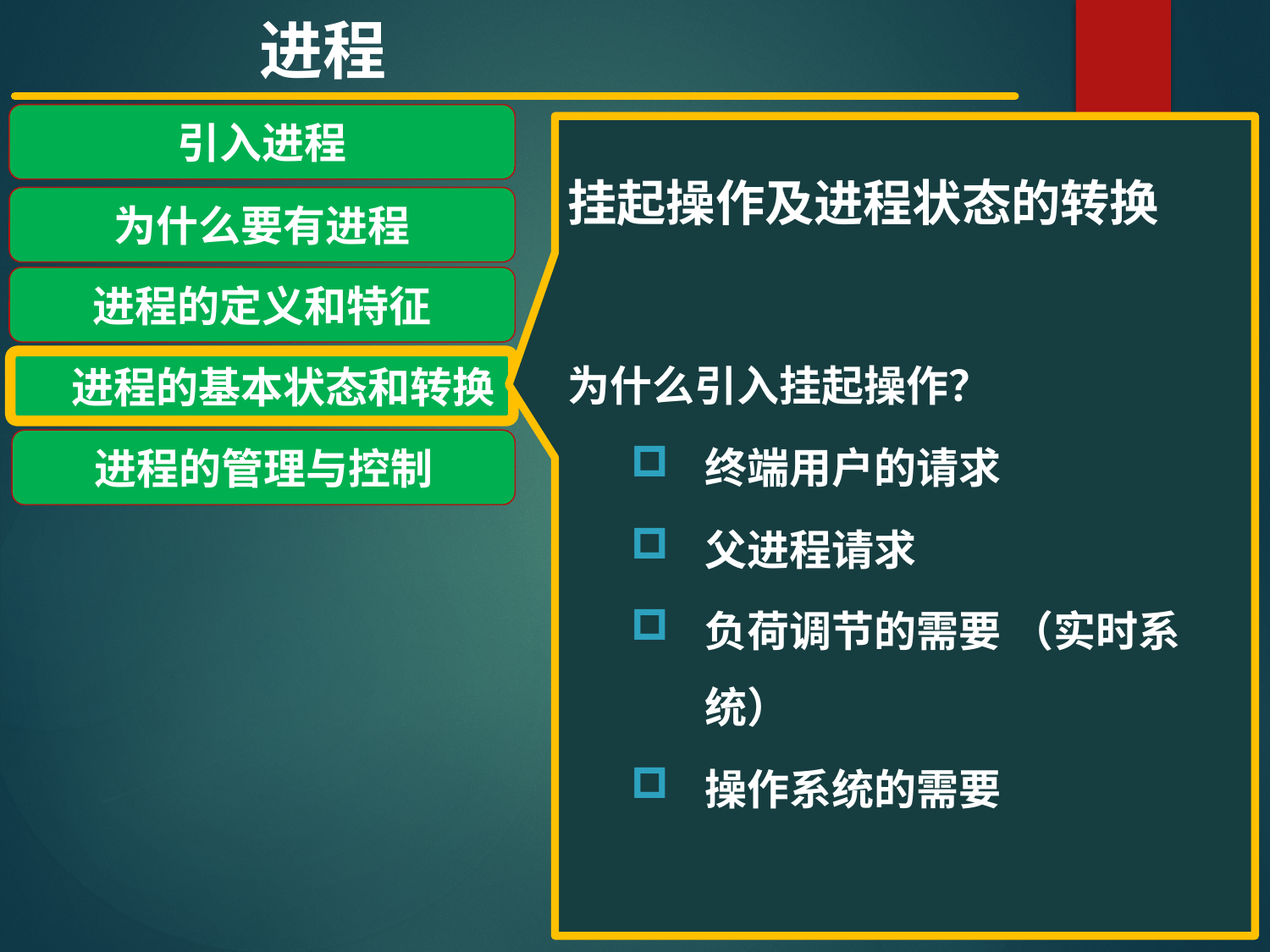

进程
引入进程
为什么要有进程
进程的定义和特征
   进程的基本状态和转换
进程的管理与控制
挂起操作及进程状态的转换

为什么引入挂起操作？
终端用户的请求
父进程请求
负荷调节的需要 （实时系统）
操作系统的需要